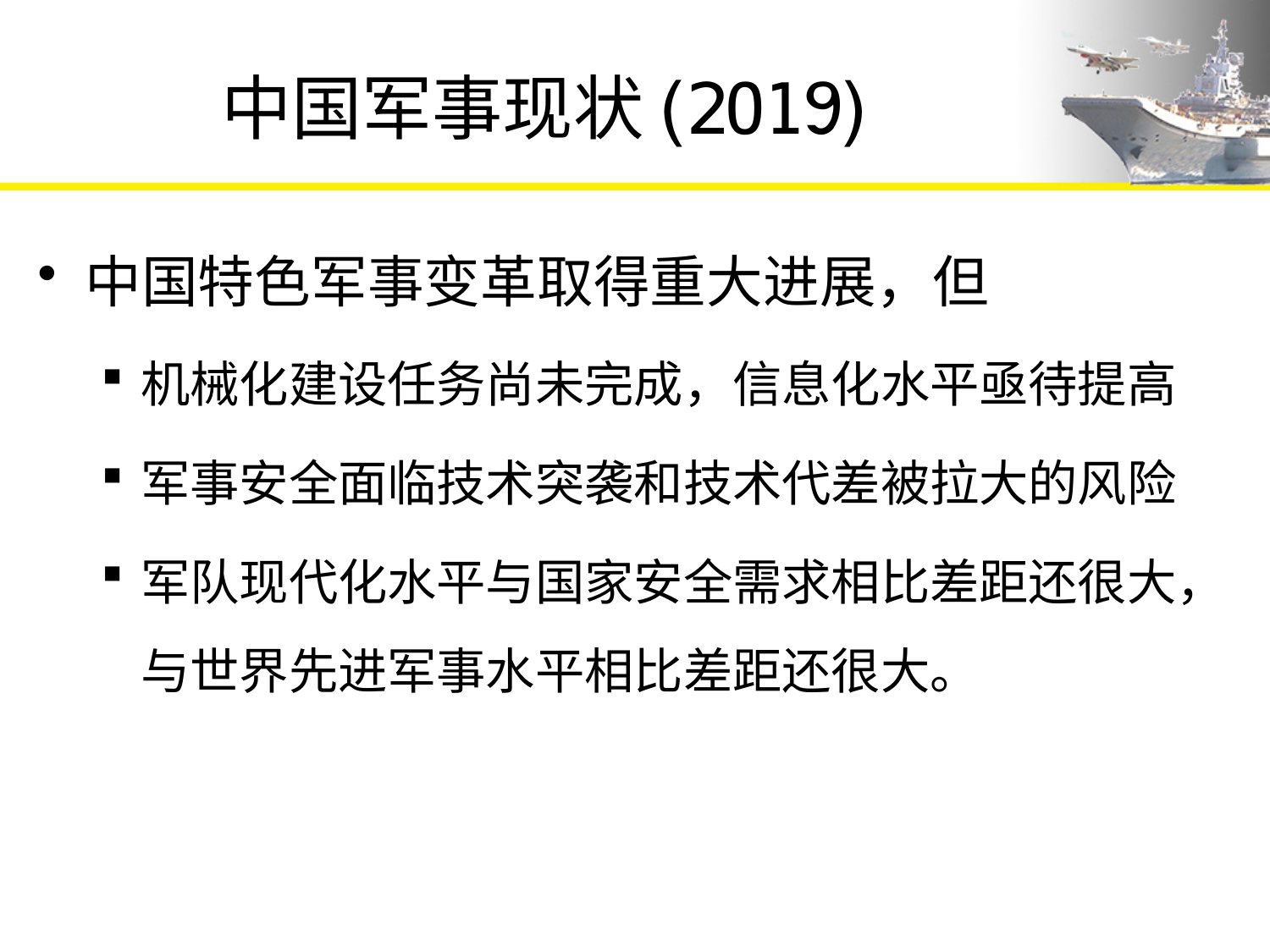

# 中国军事现状(2019)
中国特色军事变革取得重大进展，但
机械化建设任务尚未完成，信息化水平亟待提高
军事安全面临技术突袭和技术代差被拉大的风险
军队现代化水平与国家安全需求相比差距还很大，与世界先进军事水平相比差距还很大。